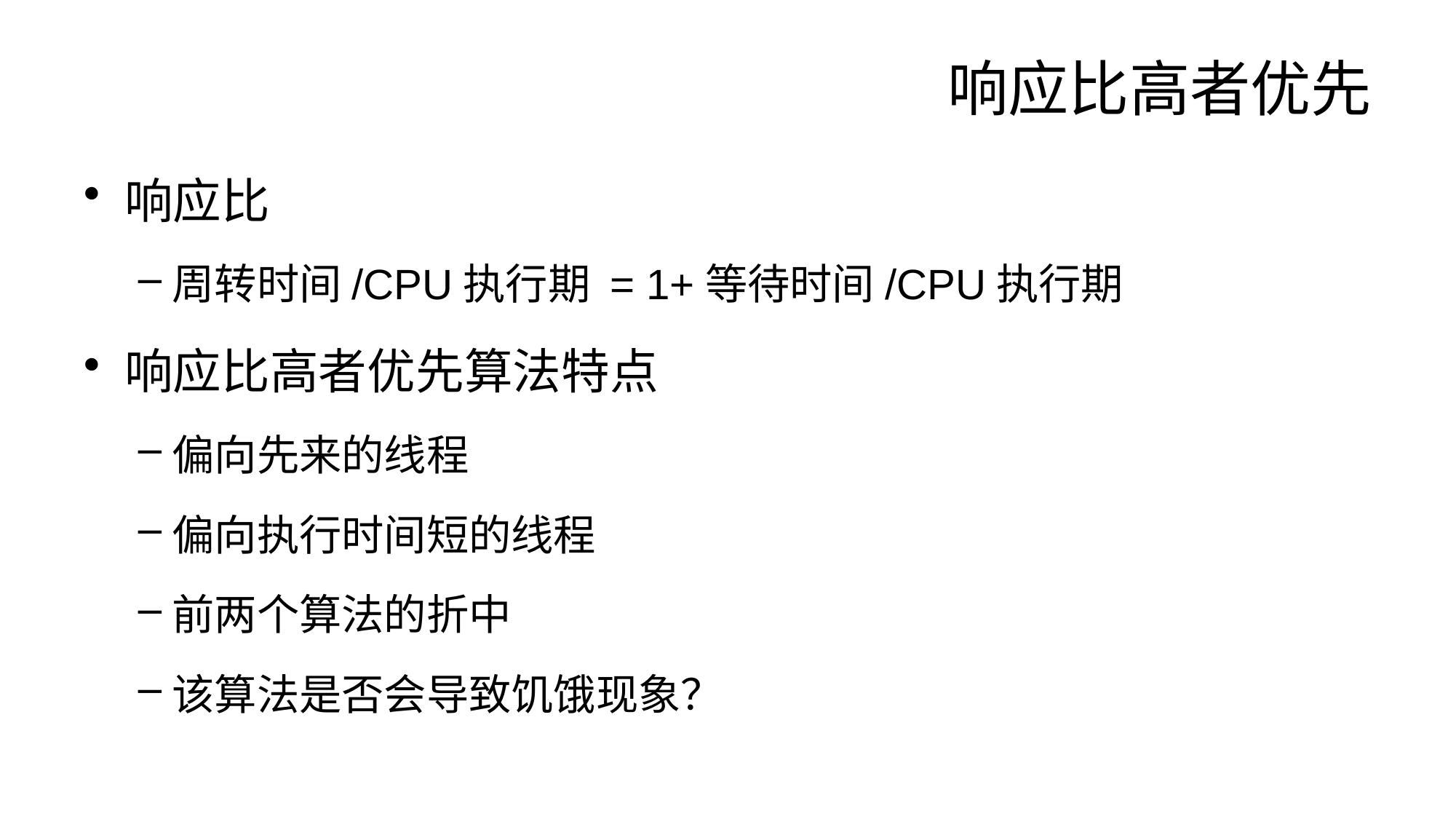

# 响应比高者优先
响应比
周转时间/CPU执行期 = 1+等待时间/CPU执行期
响应比高者优先算法特点
偏向先来的线程
偏向执行时间短的线程
前两个算法的折中
该算法是否会导致饥饿现象？